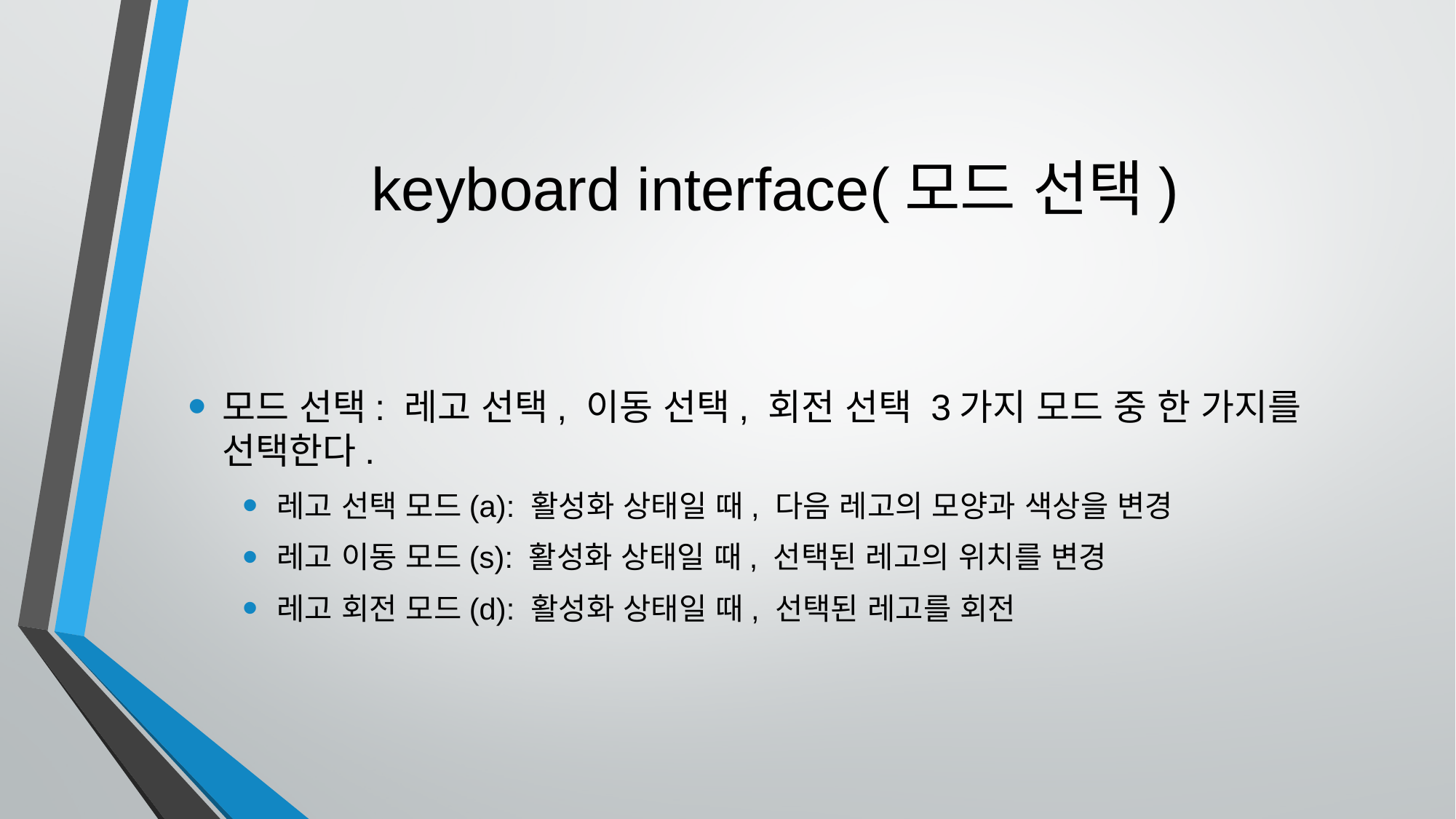

# keyboard interface(모드 선택)
모드 선택: 레고 선택, 이동 선택, 회전 선택 3가지 모드 중 한 가지를 선택한다.
레고 선택 모드(a): 활성화 상태일 때, 다음 레고의 모양과 색상을 변경
레고 이동 모드(s): 활성화 상태일 때, 선택된 레고의 위치를 변경
레고 회전 모드(d): 활성화 상태일 때, 선택된 레고를 회전